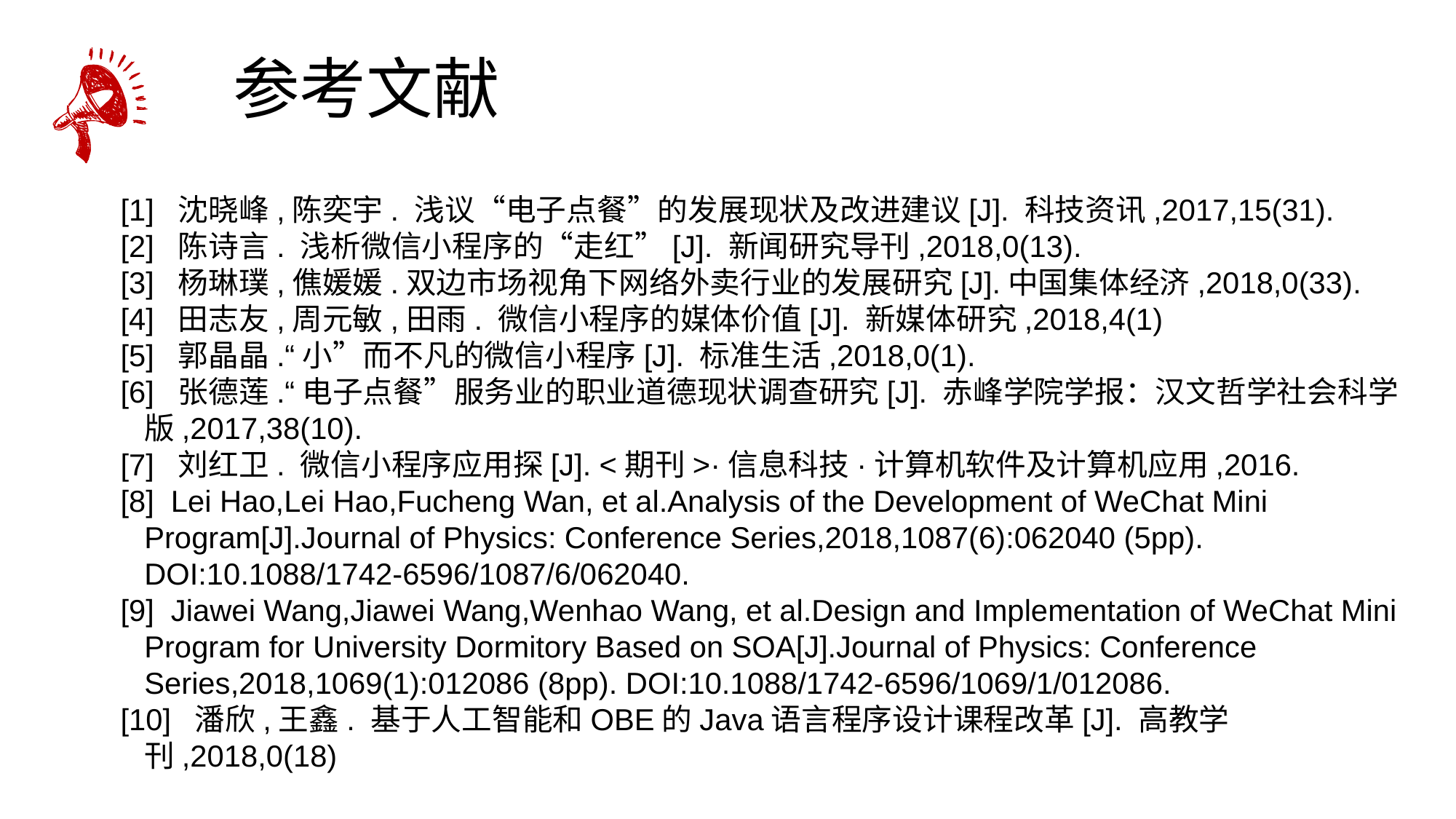

参考文献

[1]  沈晓峰,陈奕宇. 浅议“电子点餐”的发展现状及改进建议[J]. 科技资讯,2017,15(31).
[2]  陈诗言. 浅析微信小程序的“走红”[J]. 新闻研究导刊,2018,0(13).
[3]  杨琳璞,僬媛媛.双边市场视角下网络外卖行业的发展研究[J].中国集体经济,2018,0(33).
[4]  田志友,周元敏,田雨. 微信小程序的媒体价值[J]. 新媒体研究,2018,4(1)
[5]  郭晶晶.“小”而不凡的微信小程序[J]. 标准生活,2018,0(1).
[6]  张德莲.“电子点餐”服务业的职业道德现状调查研究[J]. 赤峰学院学报：汉文哲学社会科学版,2017,38(10).
[7]  刘红卫. 微信小程序应用探[J]. <期刊>·信息科技·计算机软件及计算机应用,2016.
[8]  Lei Hao,Lei Hao,Fucheng Wan, et al.Analysis of the Development of WeChat Mini Program[J].Journal of Physics: Conference Series,2018,1087(6):062040 (5pp). DOI:10.1088/1742-6596/1087/6/062040.
[9]  Jiawei Wang,Jiawei Wang,Wenhao Wang, et al.Design and Implementation of WeChat Mini Program for University Dormitory Based on SOA[J].Journal of Physics: Conference Series,2018,1069(1):012086 (8pp). DOI:10.1088/1742-6596/1069/1/012086.
[10]  潘欣,王鑫. 基于人工智能和OBE的Java语言程序设计课程改革[J]. 高教学刊,2018,0(18)